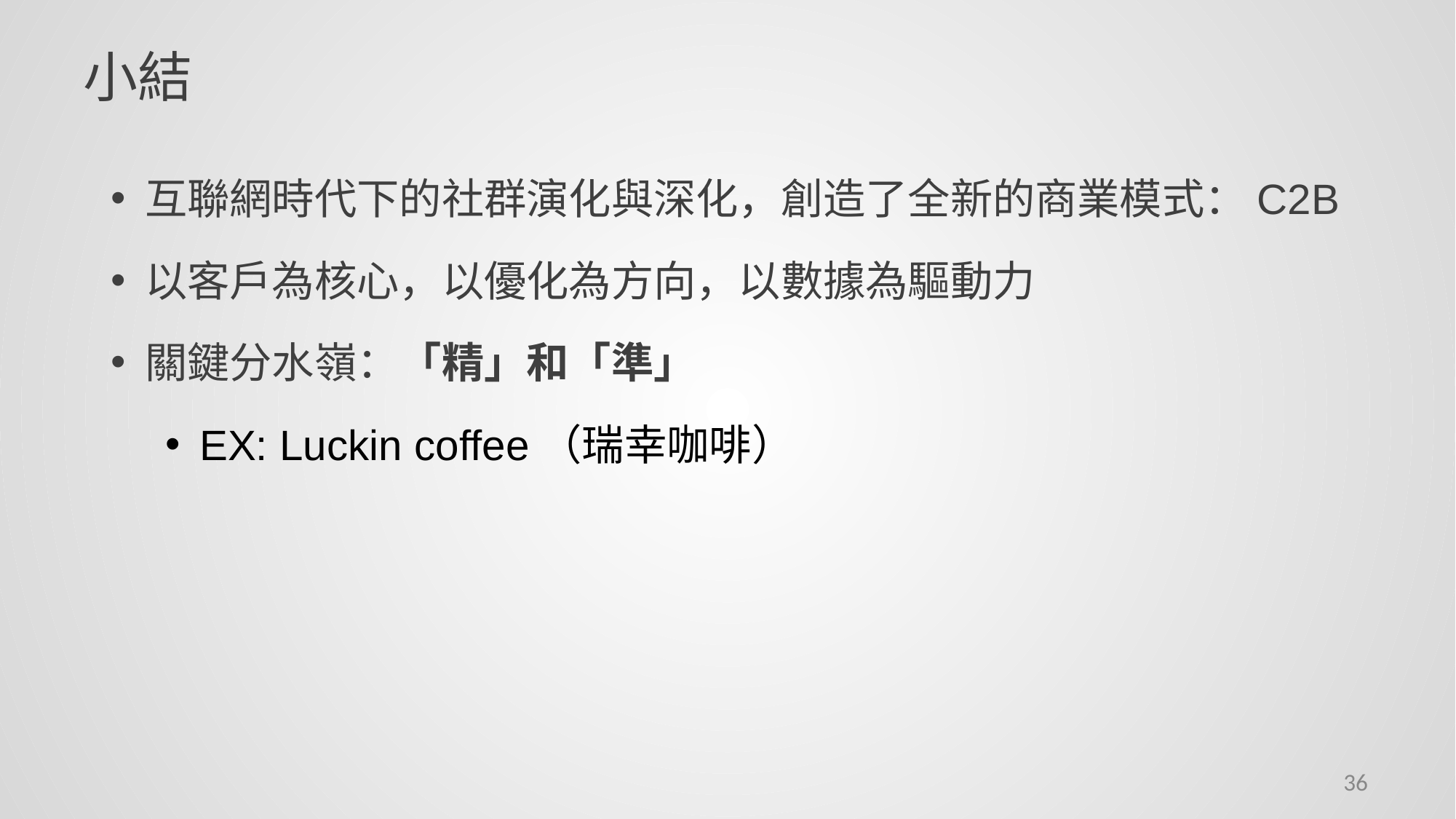

# 小結
互聯網時代下的社群演化與深化，創造了全新的商業模式：C2B
以客戶為核心，以優化為方向，以數據為驅動力
關鍵分水嶺：「精」和「準」
EX: Luckin coffee（瑞幸咖啡）
36